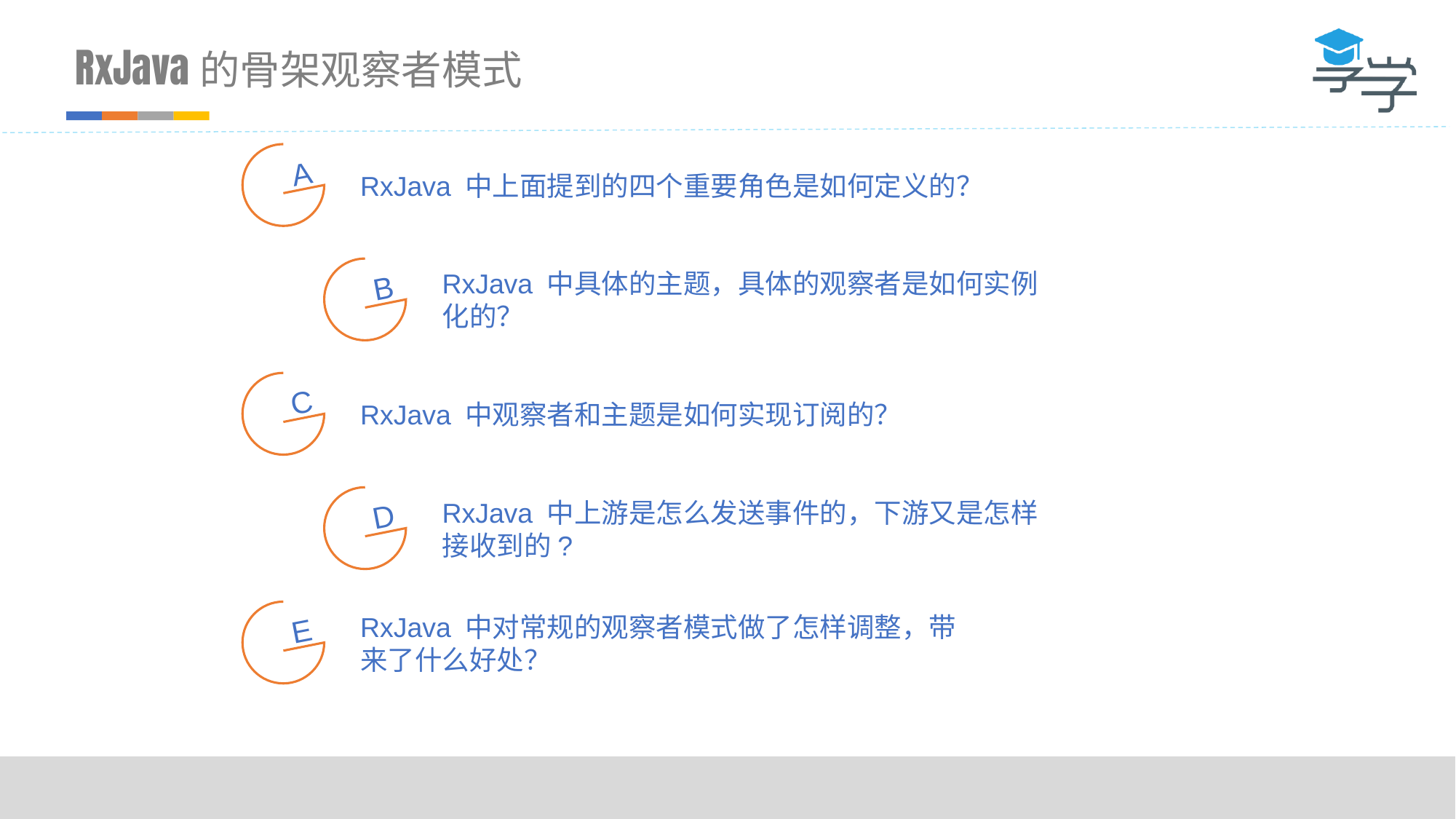

RxJava的骨架观察者模式

RxJava 中上面提到的四个重要角色是如何定义的？

A
RxJava 中具体的主题，具体的观察者是如何实例化的？

B
RxJava 中观察者和主题是如何实现订阅的？

C
RxJava 中上游是怎么发送事件的，下游又是怎样接收到的?

D
RxJava 中对常规的观察者模式做了怎样调整，带来了什么好处？

E